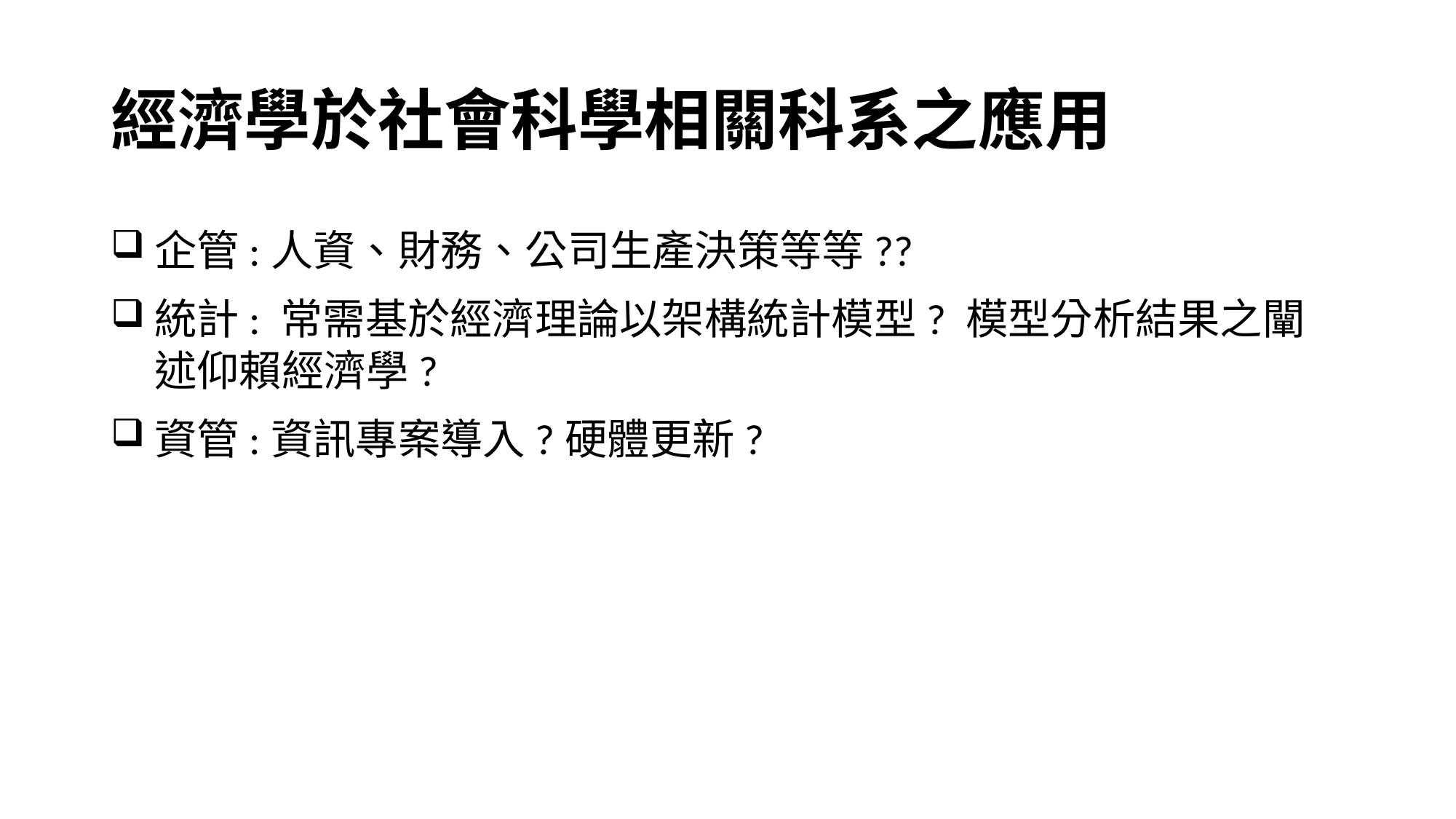

# 經濟學於社會科學相關科系之應用
企管:人資、財務、公司生產決策等等??
統計: 常需基於經濟理論以架構統計模型? 模型分析結果之闡述仰賴經濟學?
資管:資訊專案導入?硬體更新?